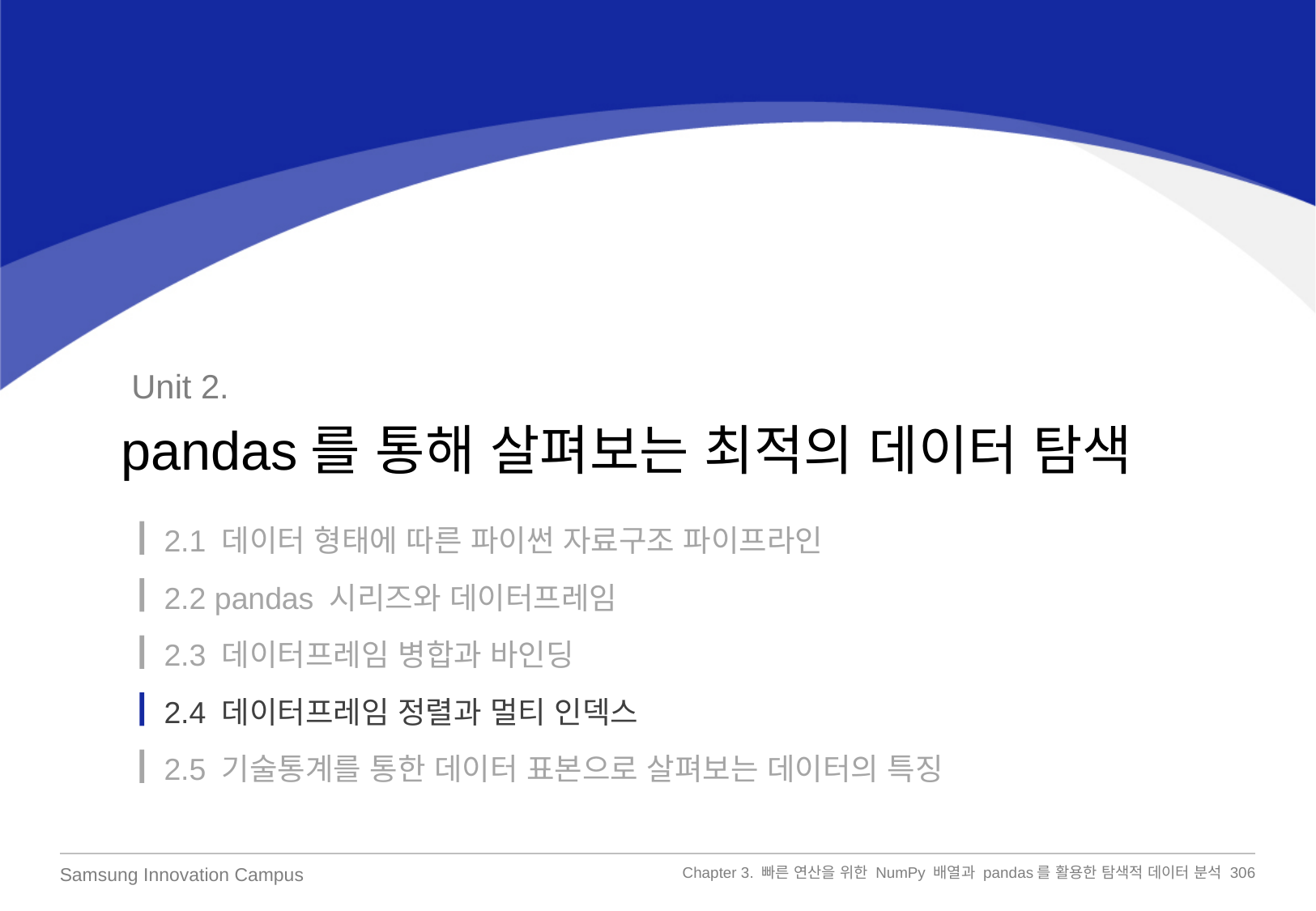

Unit 2.
pandas를 통해 살펴보는 최적의 데이터 탐색

2.1 데이터 형태에 따른 파이썬 자료구조 파이프라인

2.2 pandas 시리즈와 데이터프레임

2.3 데이터프레임 병합과 바인딩

2.4 데이터프레임 정렬과 멀티 인덱스

2.5 기술통계를 통한 데이터 표본으로 살펴보는 데이터의 특징